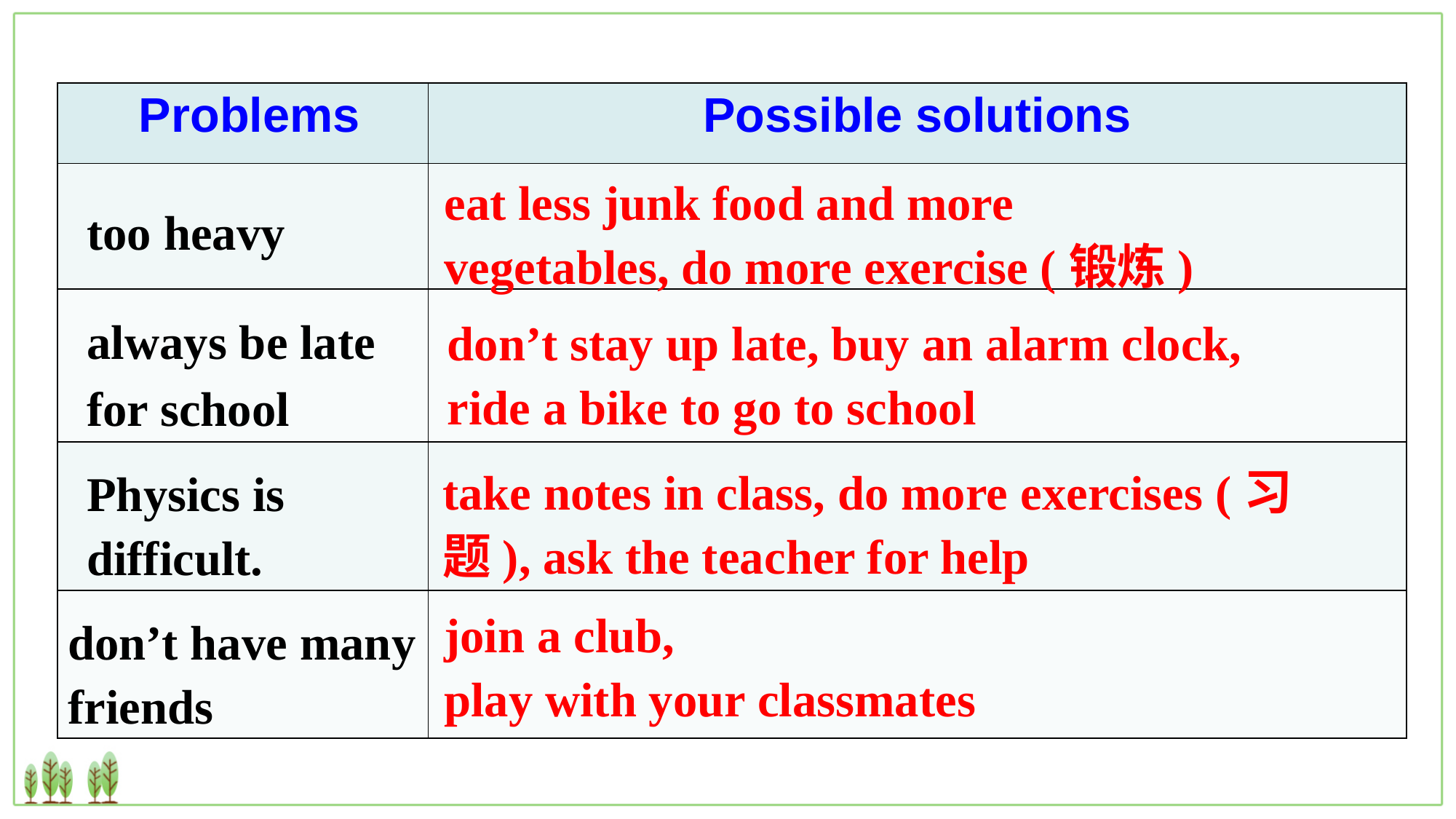

| Problems | Possible solutions |
| --- | --- |
|  |  |
|  |  |
|  |  |
|  |  |
eat less junk food and more vegetables, do more exercise (锻炼)
too heavy
always be late for school
don’t stay up late, buy an alarm clock, ride a bike to go to school
take notes in class, do more exercises (习题), ask the teacher for help
Physics is difficult.
join a club,
play with your classmates
don’t have many friends